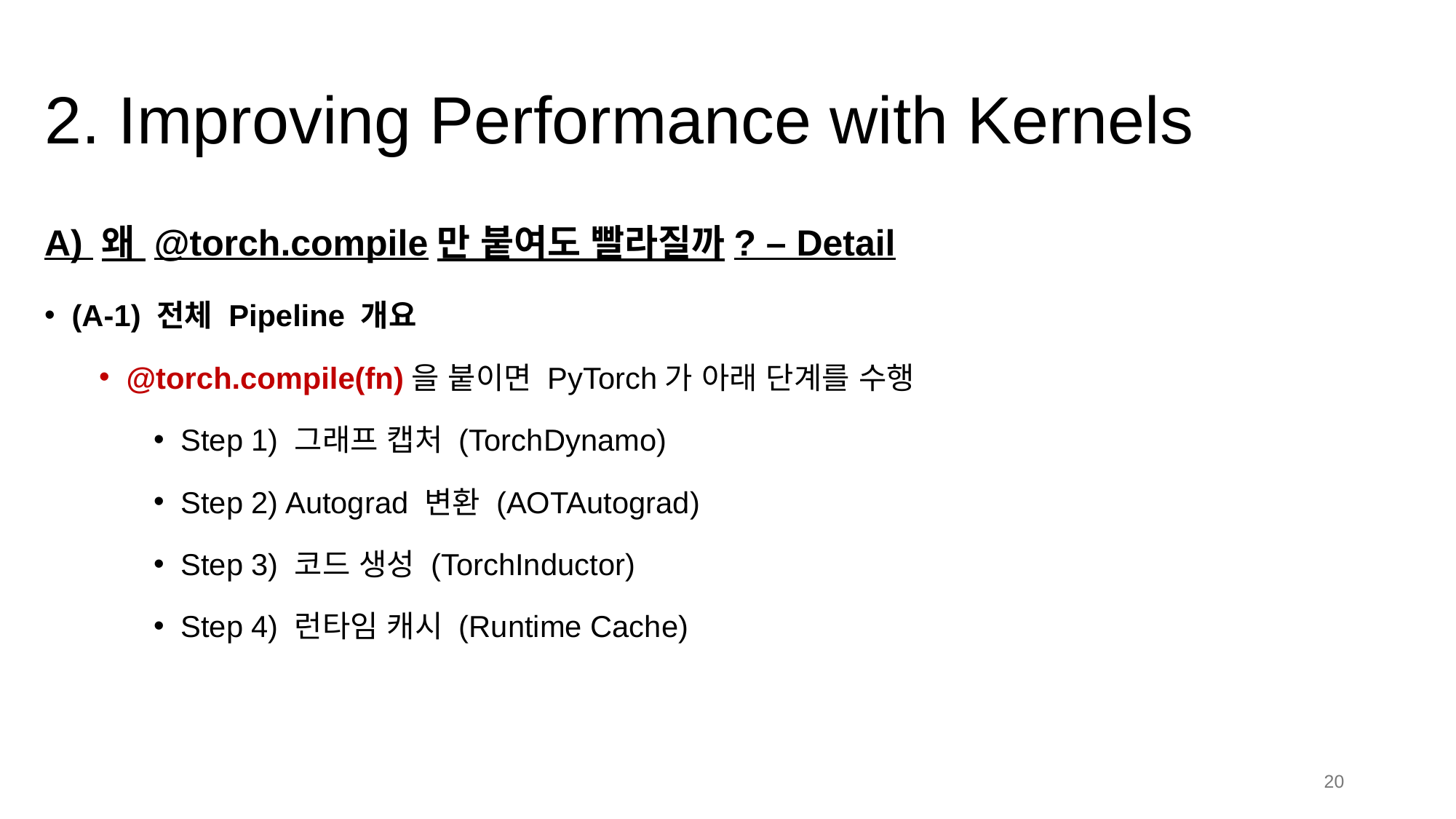

# 2. Improving Performance with Kernels
A) 왜 @torch.compile만 붙여도 빨라질까? – Detail
(A-1) 전체 Pipeline 개요
@torch.compile(fn)을 붙이면 PyTorch가 아래 단계를 수행
Step 1) 그래프 캡처 (TorchDynamo)
Step 2) Autograd 변환 (AOTAutograd)
Step 3) 코드 생성 (TorchInductor)
Step 4) 런타임 캐시 (Runtime Cache)
20